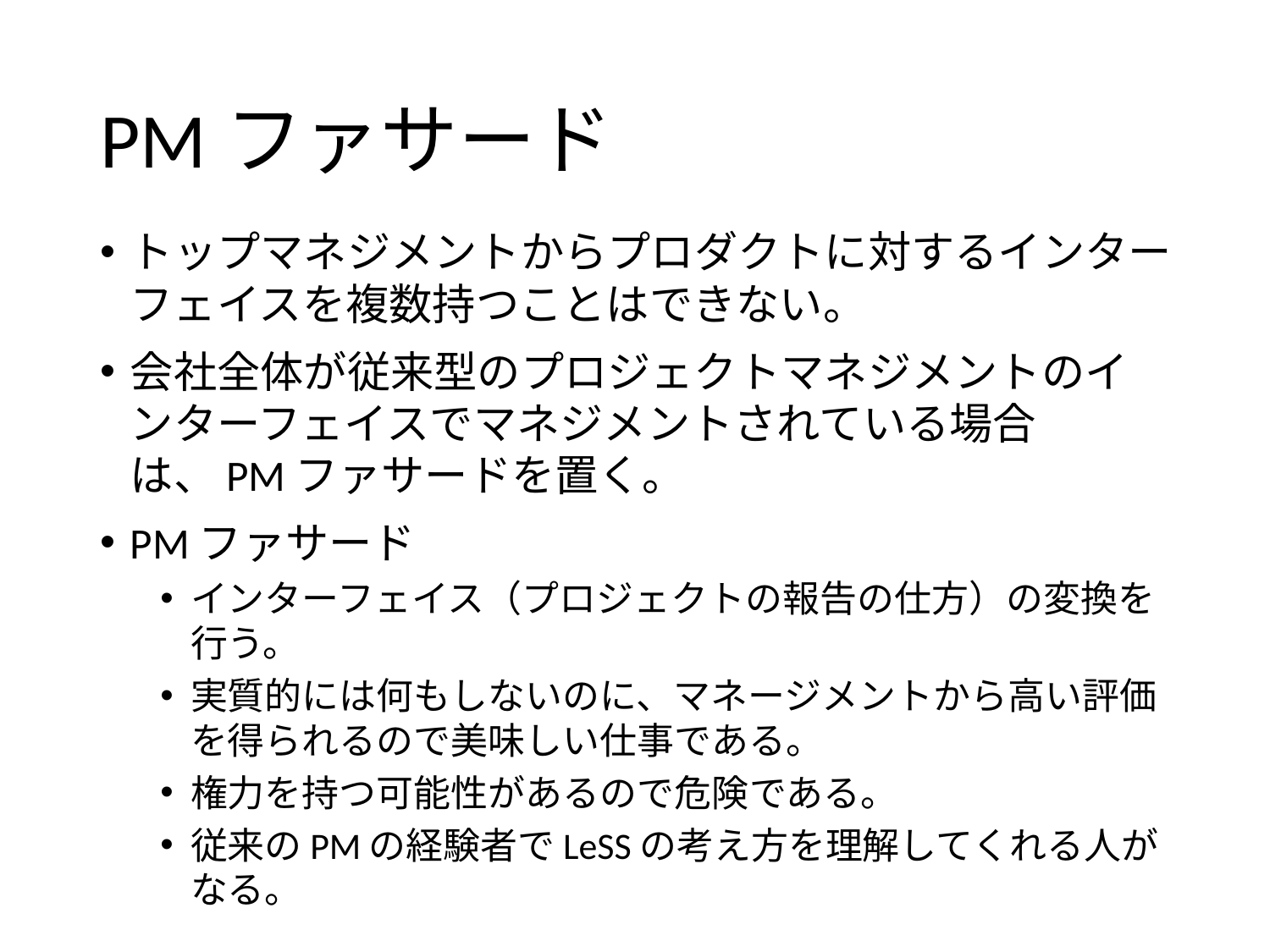

# PMファサード
トップマネジメントからプロダクトに対するインターフェイスを複数持つことはできない。
会社全体が従来型のプロジェクトマネジメントのインターフェイスでマネジメントされている場合は、PMファサードを置く。
PMファサード
インターフェイス（プロジェクトの報告の仕方）の変換を行う。
実質的には何もしないのに、マネージメントから高い評価を得られるので美味しい仕事である。
権力を持つ可能性があるので危険である。
従来のPMの経験者でLeSSの考え方を理解してくれる人がなる。